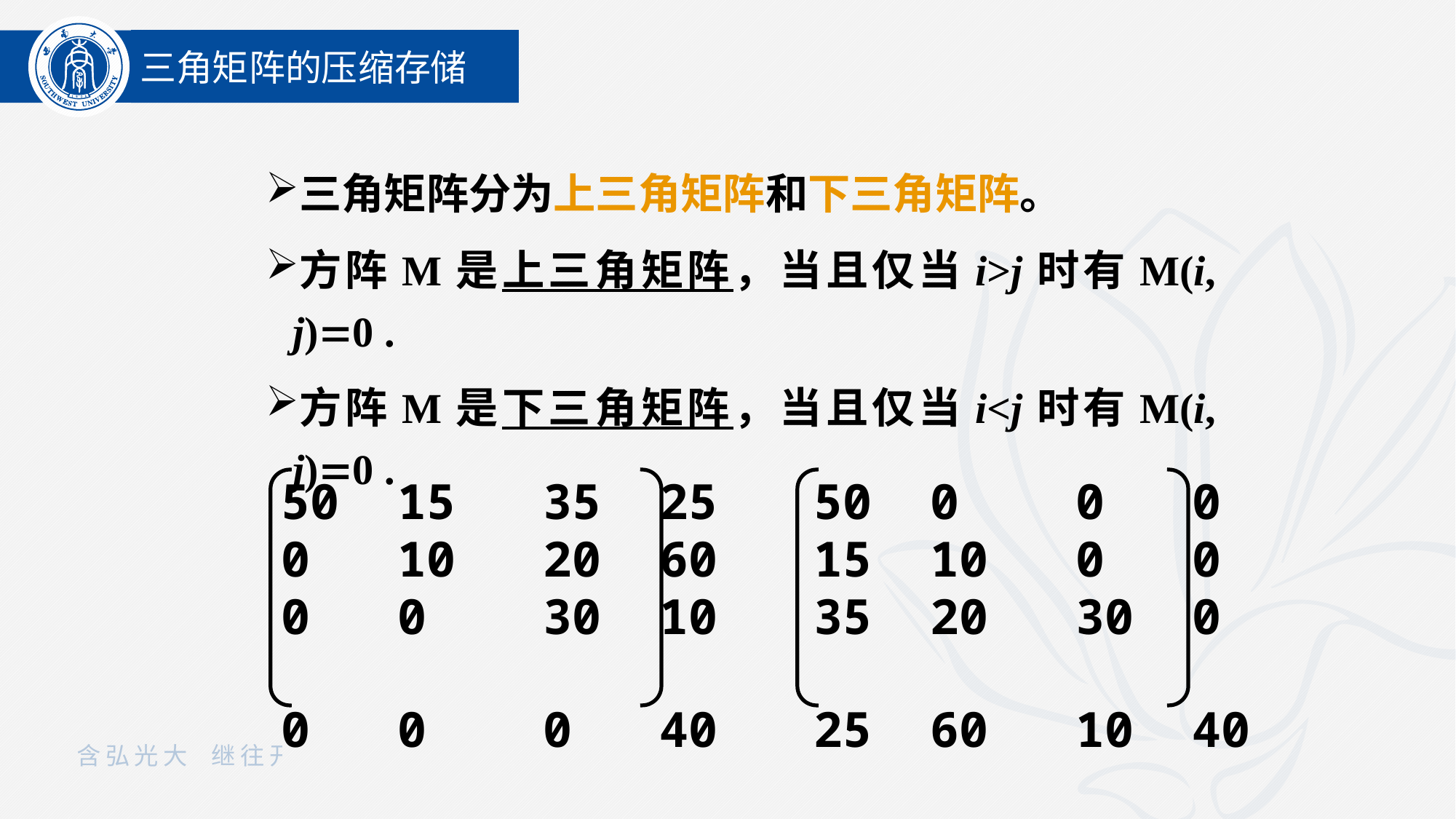

三角矩阵的压缩存储
三角矩阵分为上三角矩阵和下三角矩阵。
方阵M是上三角矩阵，当且仅当i>j时有M(i, j)=0 .
方阵M是下三角矩阵，当且仅当i<j时有M(i, j)=0 .

50  15   35  25
0   10   20  60
0   0    30  10
0   0    0   40

50  0    0   0
15  10   0   0
35  20   30  0
25  60   10  40